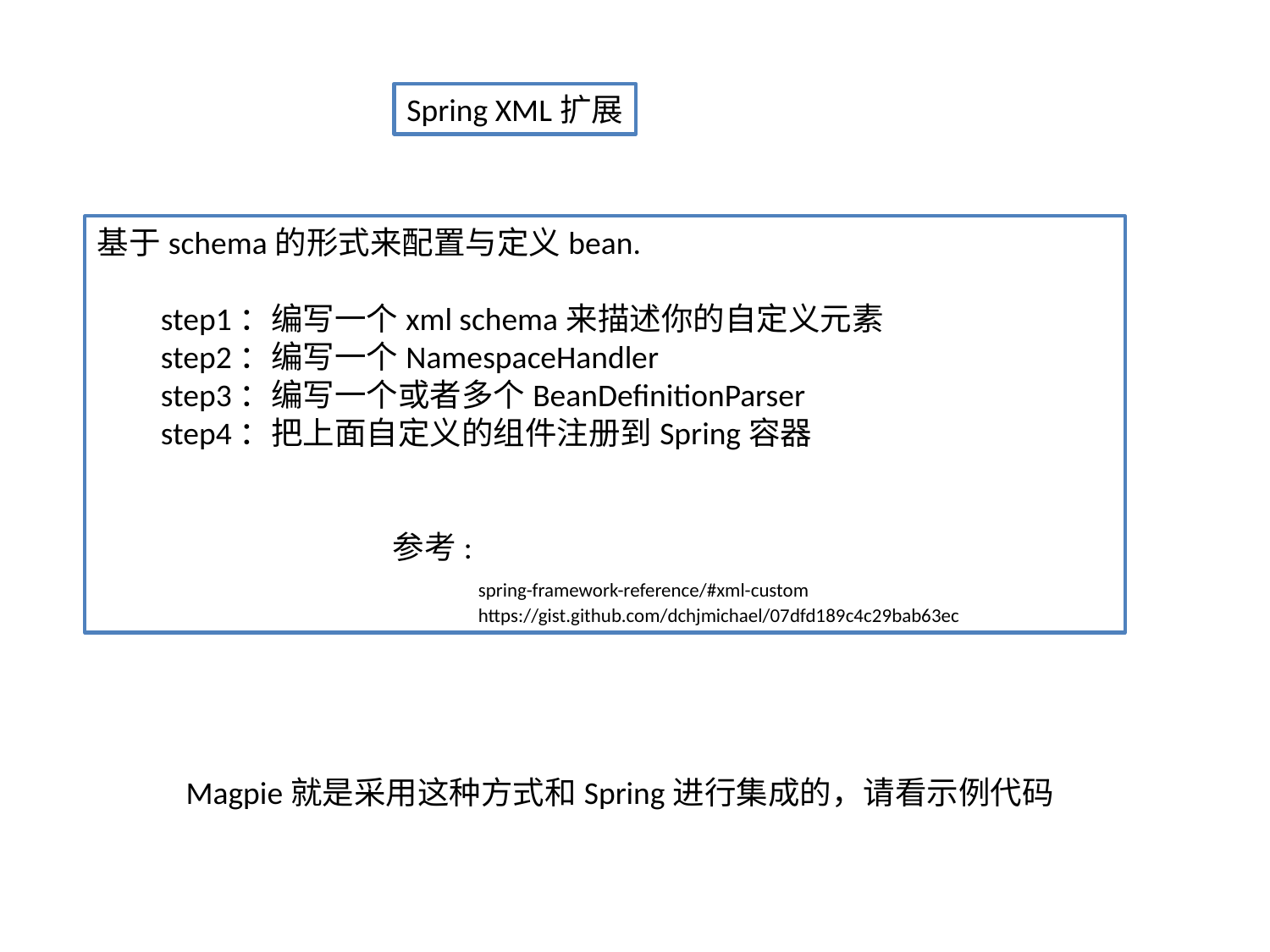

Spring XML扩展
基于schema的形式来配置与定义bean.

step1：编写一个xml schema来描述你的自定义元素
step2：编写一个NamespaceHandler
step3：编写一个或者多个BeanDefinitionParser
step4：把上面自定义的组件注册到Spring容器

                                        参考:
			spring-framework-reference/#xml-custom
			https://gist.github.com/dchjmichael/07dfd189c4c29bab63ec
Magpie就是采用这种方式和Spring进行集成的，请看示例代码